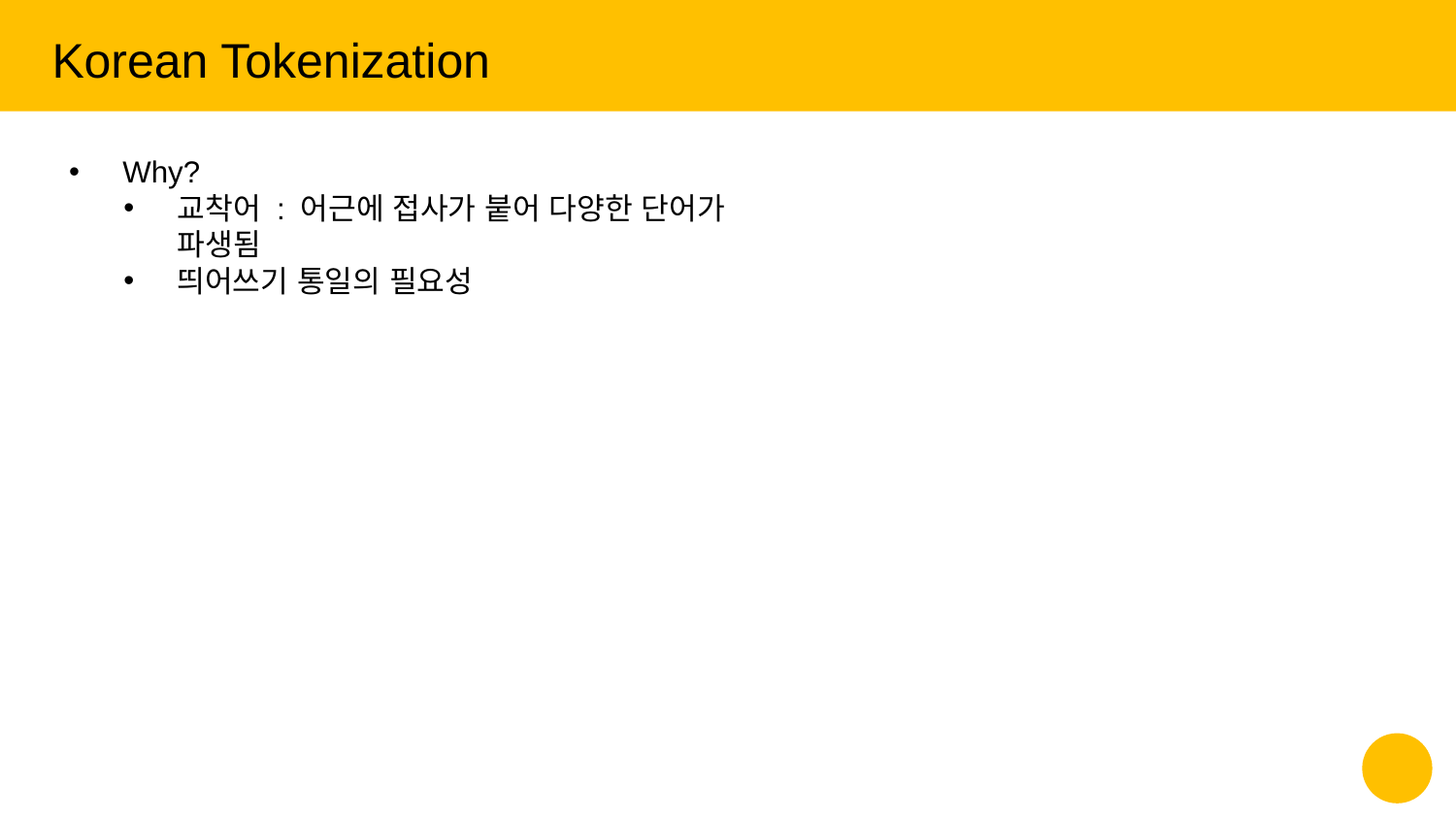

Korean Tokenization
Why?
교착어 : 어근에 접사가 붙어 다양한 단어가 파생됨
띄어쓰기 통일의 필요성
24